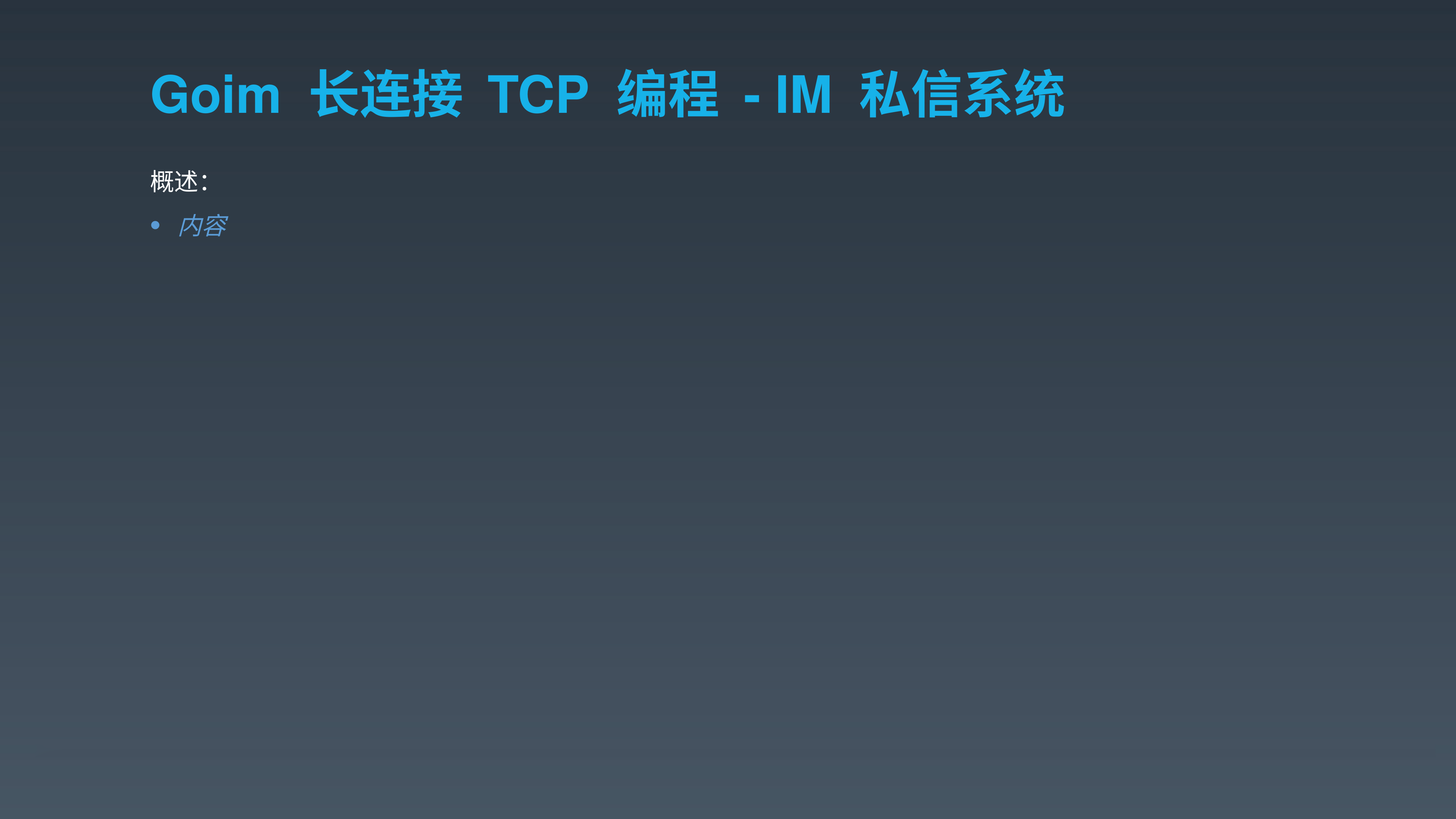

# Goim 长连接 TCP 编程 - IM 私信系统
概述：
内容